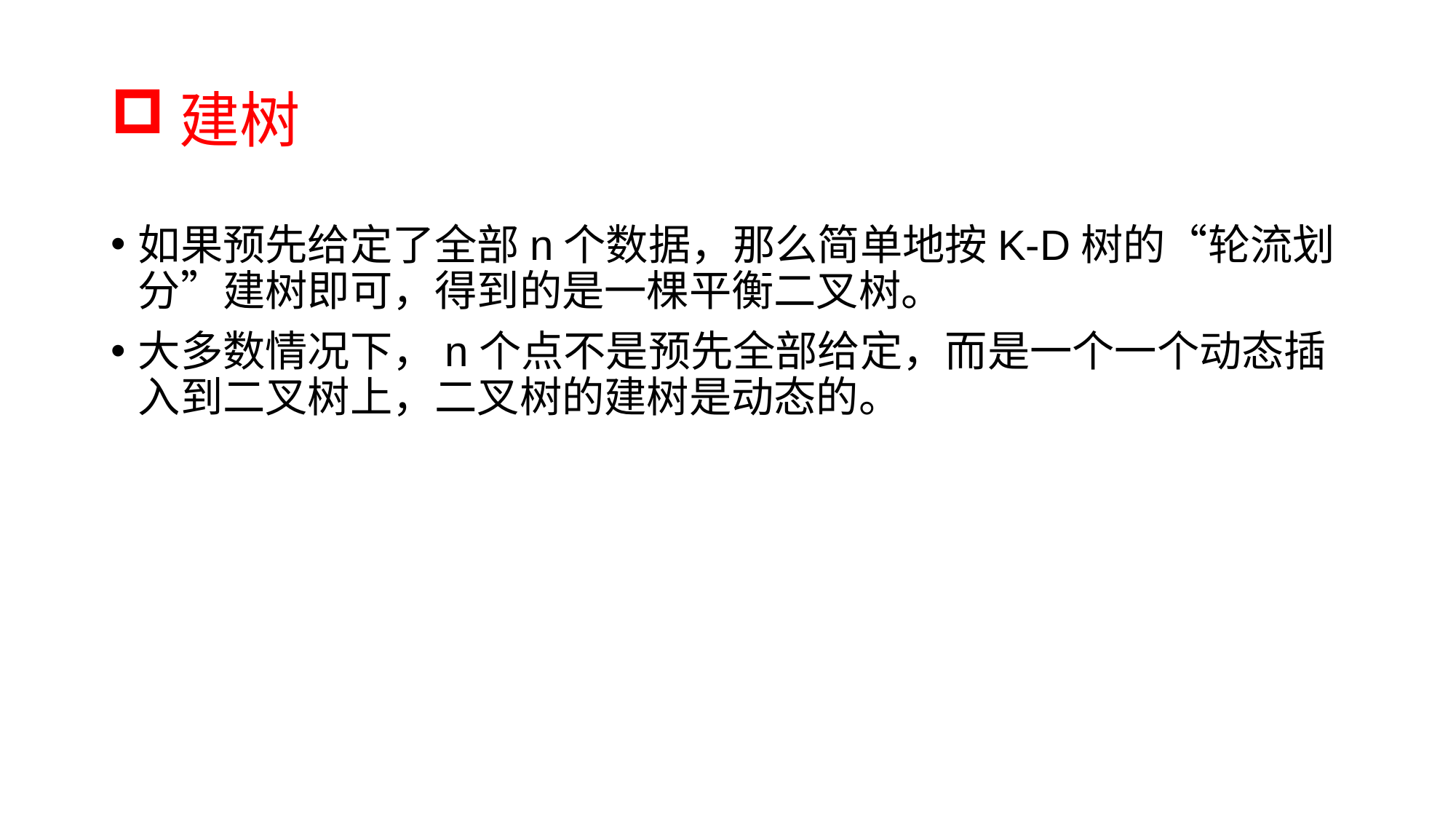

# 建树
如果预先给定了全部n个数据，那么简单地按K-D树的“轮流划分”建树即可，得到的是一棵平衡二叉树。
大多数情况下，n个点不是预先全部给定，而是一个一个动态插入到二叉树上，二叉树的建树是动态的。